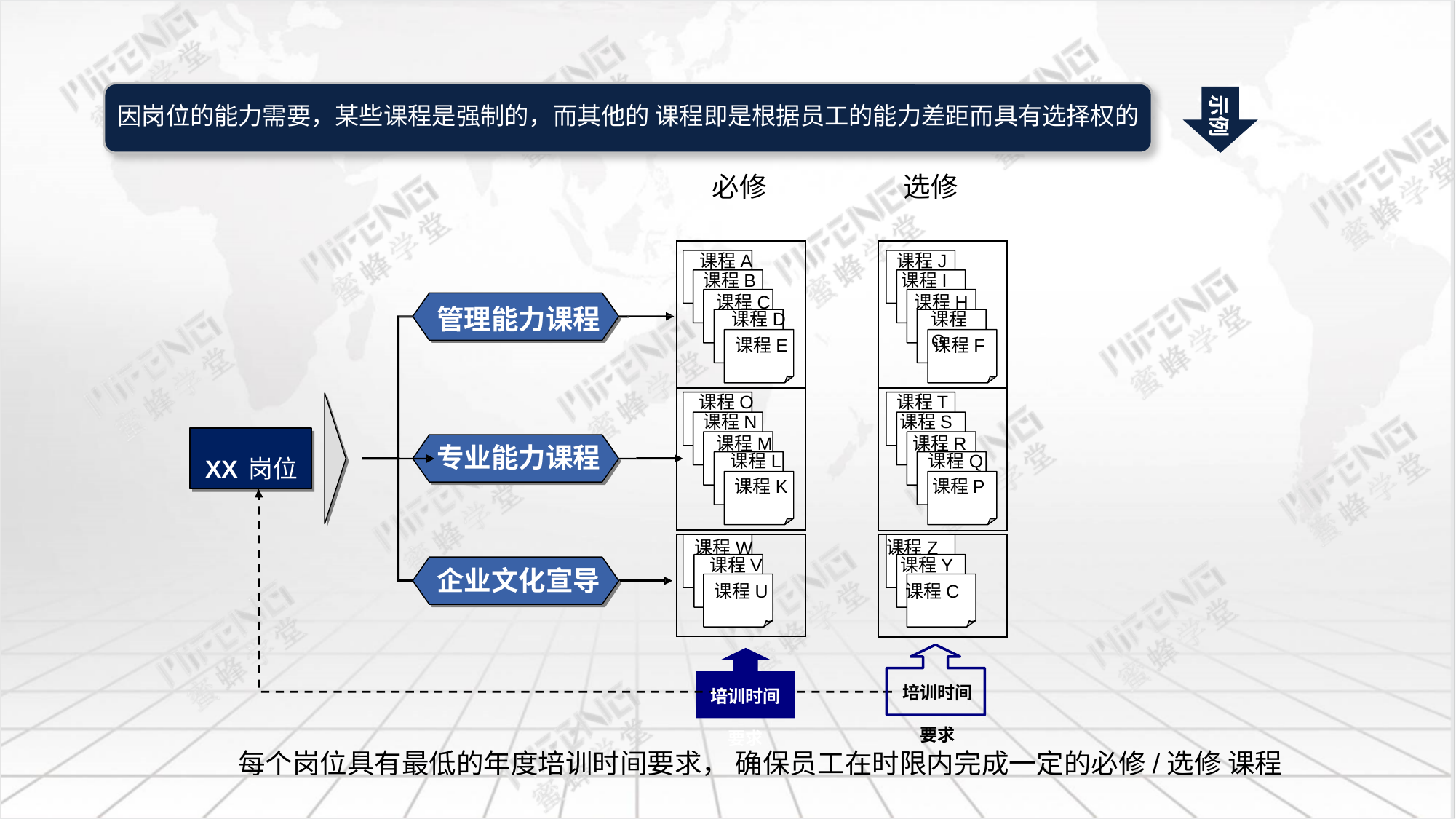

必修
选修

课程A
课程J

课程B
课程I

课程C
课程H
管理能力课程

课程D
课程G

课程E
课程F

课程O
课程T

课程N
课程S

XX岗位
课程M
课程R
专业能力课程

课程L
课程Q
XX岗位

课程K
课程P

课程W
课程Z

课程V
课程Y
企业文化宣导

课程U
课程C

培训时间
要求
培训时间
要求

每个岗位具有最低的年度培训时间要求， 确保员工在时限内完成一定的必修/选修 课程